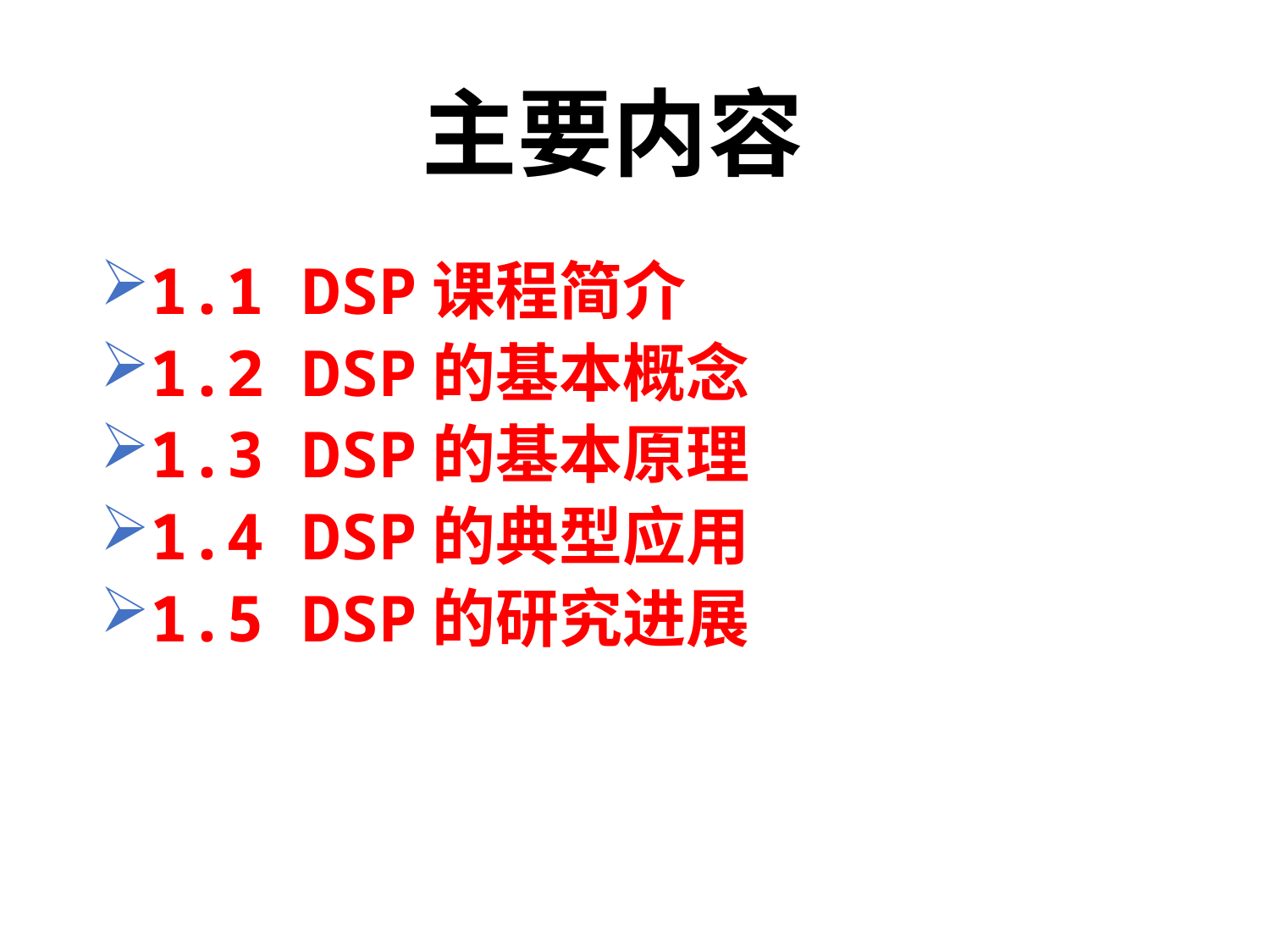

# 主要内容
1.1 DSP课程简介
1.2 DSP的基本概念
1.3 DSP的基本原理
1.4 DSP的典型应用
1.5 DSP的研究进展